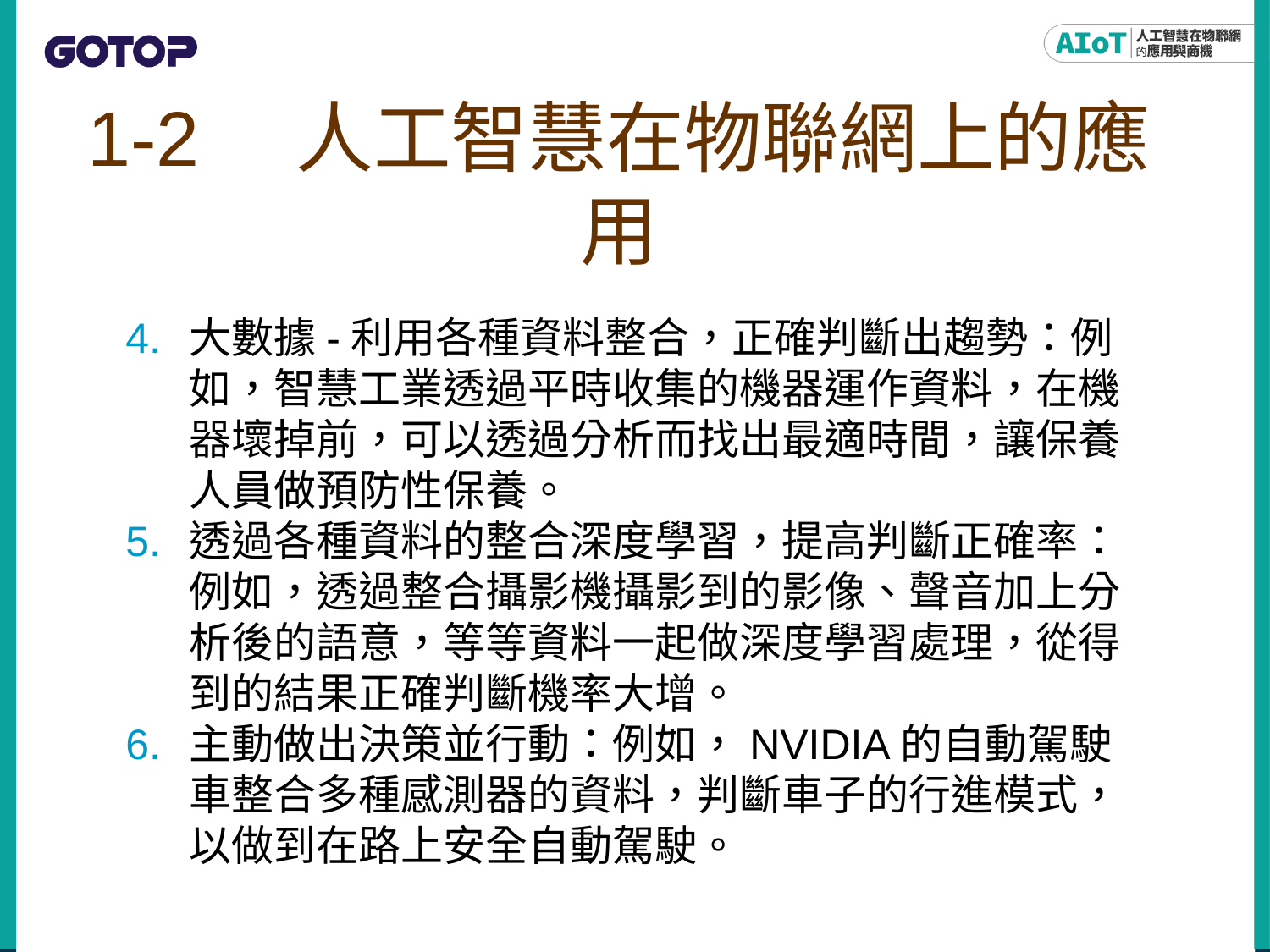

# 1-2　人工智慧在物聯網上的應用
大數據-利用各種資料整合，正確判斷出趨勢：例如，智慧工業透過平時收集的機器運作資料，在機器壞掉前，可以透過分析而找出最適時間，讓保養人員做預防性保養。
透過各種資料的整合深度學習，提高判斷正確率：例如，透過整合攝影機攝影到的影像、聲音加上分析後的語意，等等資料一起做深度學習處理，從得到的結果正確判斷機率大增。
主動做出決策並行動：例如，NVIDIA的自動駕駛車整合多種感測器的資料，判斷車子的行進模式，以做到在路上安全自動駕駛。